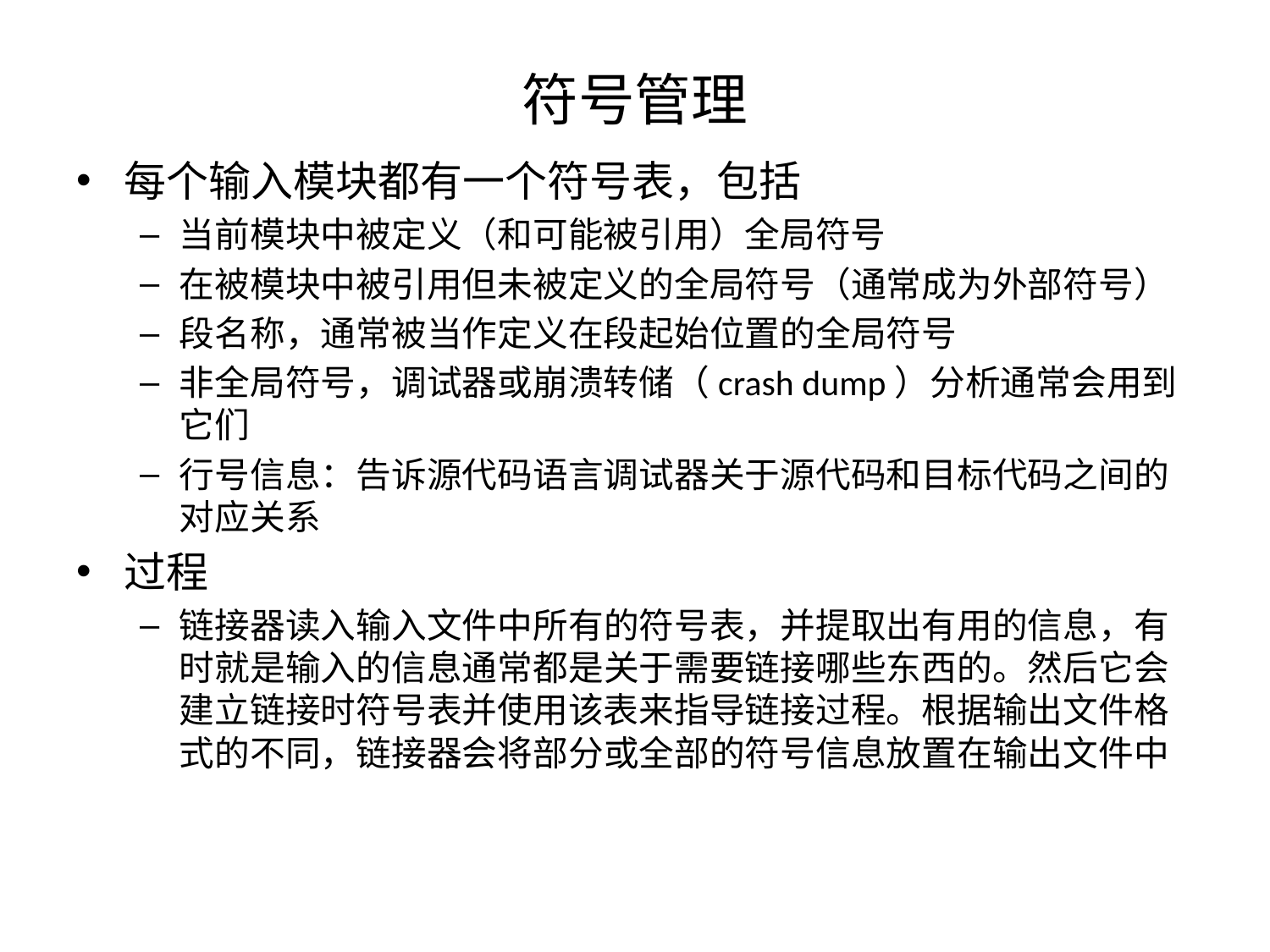

# 符号管理
每个输入模块都有一个符号表，包括
当前模块中被定义（和可能被引用）全局符号
在被模块中被引用但未被定义的全局符号（通常成为外部符号）
段名称，通常被当作定义在段起始位置的全局符号
非全局符号，调试器或崩溃转储（crash dump）分析通常会用到它们
行号信息：告诉源代码语言调试器关于源代码和目标代码之间的对应关系
过程
链接器读入输入文件中所有的符号表，并提取出有用的信息，有时就是输入的信息通常都是关于需要链接哪些东西的。然后它会建立链接时符号表并使用该表来指导链接过程。根据输出文件格式的不同，链接器会将部分或全部的符号信息放置在输出文件中